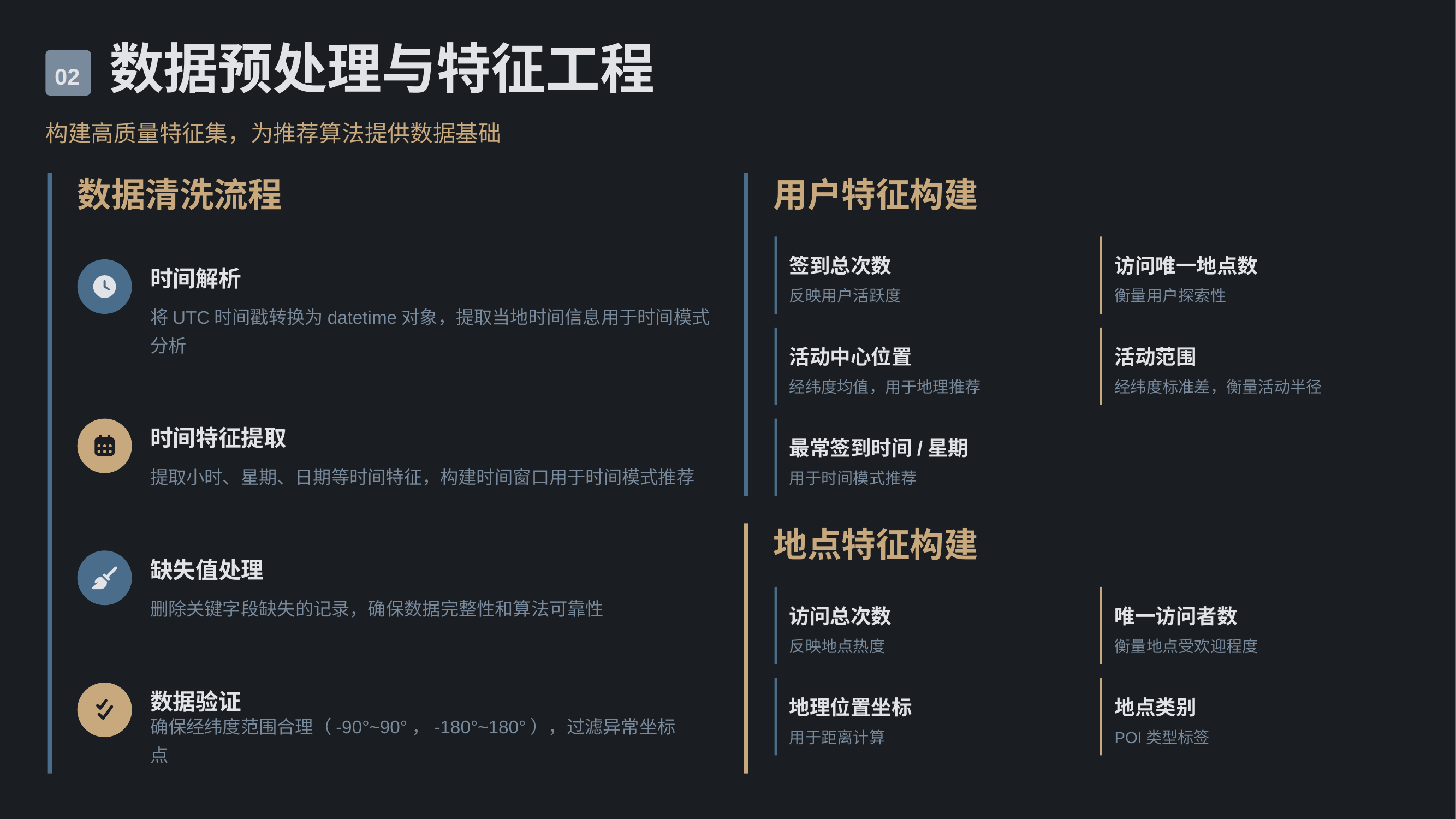

数据预处理与特征工程

02
构建高质量特征集，为推荐算法提供数据基础

数据清洗流程

用户特征构建

签到总次数
访问唯一地点数

时间解析

反映用户活跃度
衡量用户探索性
将UTC时间戳转换为datetime对象，提取当地时间信息用于时间模式分析

活动中心位置
活动范围
经纬度均值，用于地理推荐
经纬度标准差，衡量活动半径

时间特征提取

最常签到时间/星期

提取小时、星期、日期等时间特征，构建时间窗口用于时间模式推荐
用于时间模式推荐

地点特征构建

缺失值处理

删除关键字段缺失的记录，确保数据完整性和算法可靠性
访问总次数
唯一访问者数
反映地点热度
衡量地点受欢迎程度

数据验证
地理位置坐标
地点类别

确保经纬度范围合理（-90°~90°，-180°~180°），过滤异常坐标点
用于距离计算
POI类型标签